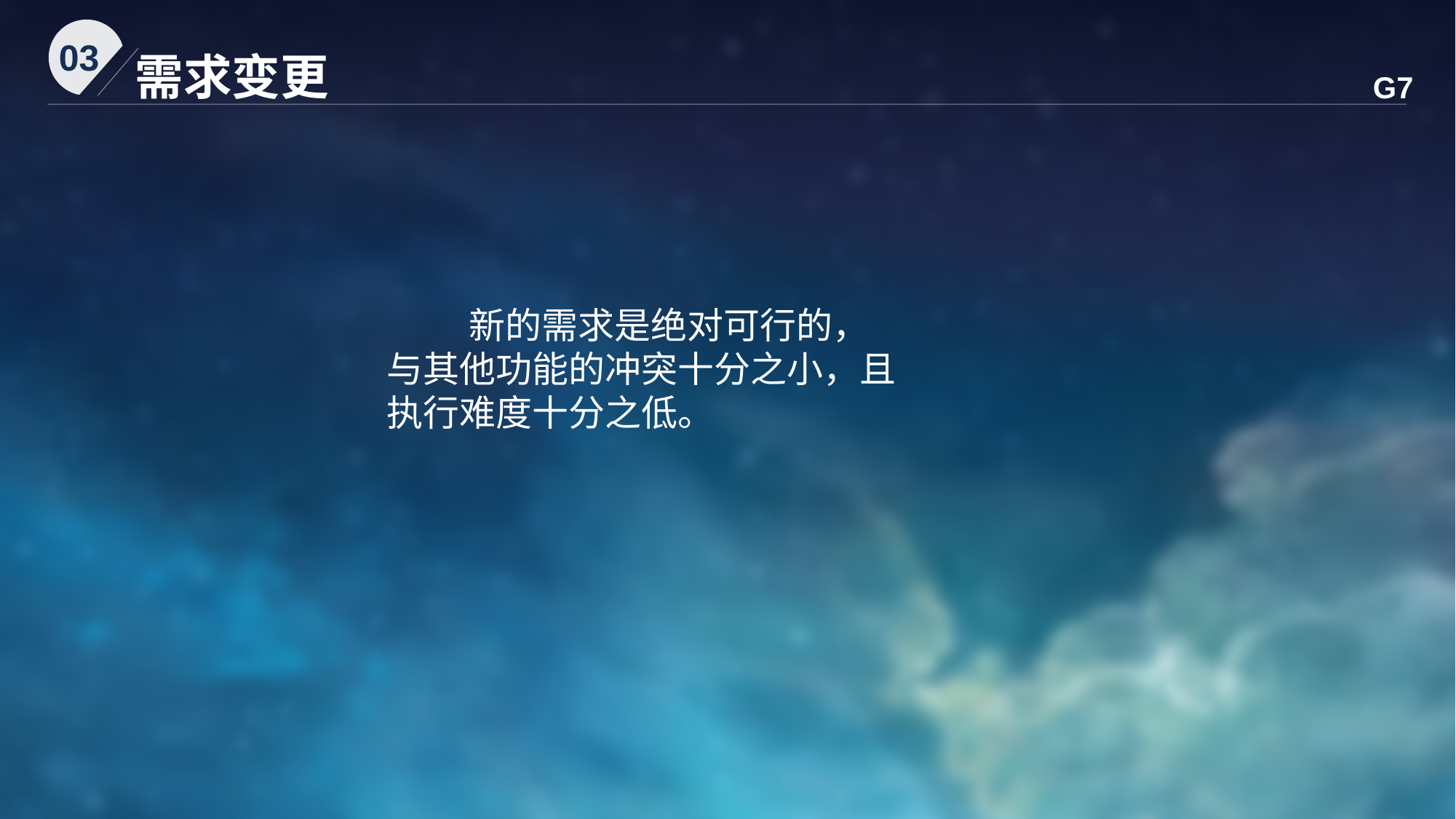

03
需求变更
G7
         新的需求是绝对可行的，与其他功能的冲突十分之小，且执行难度十分之低。